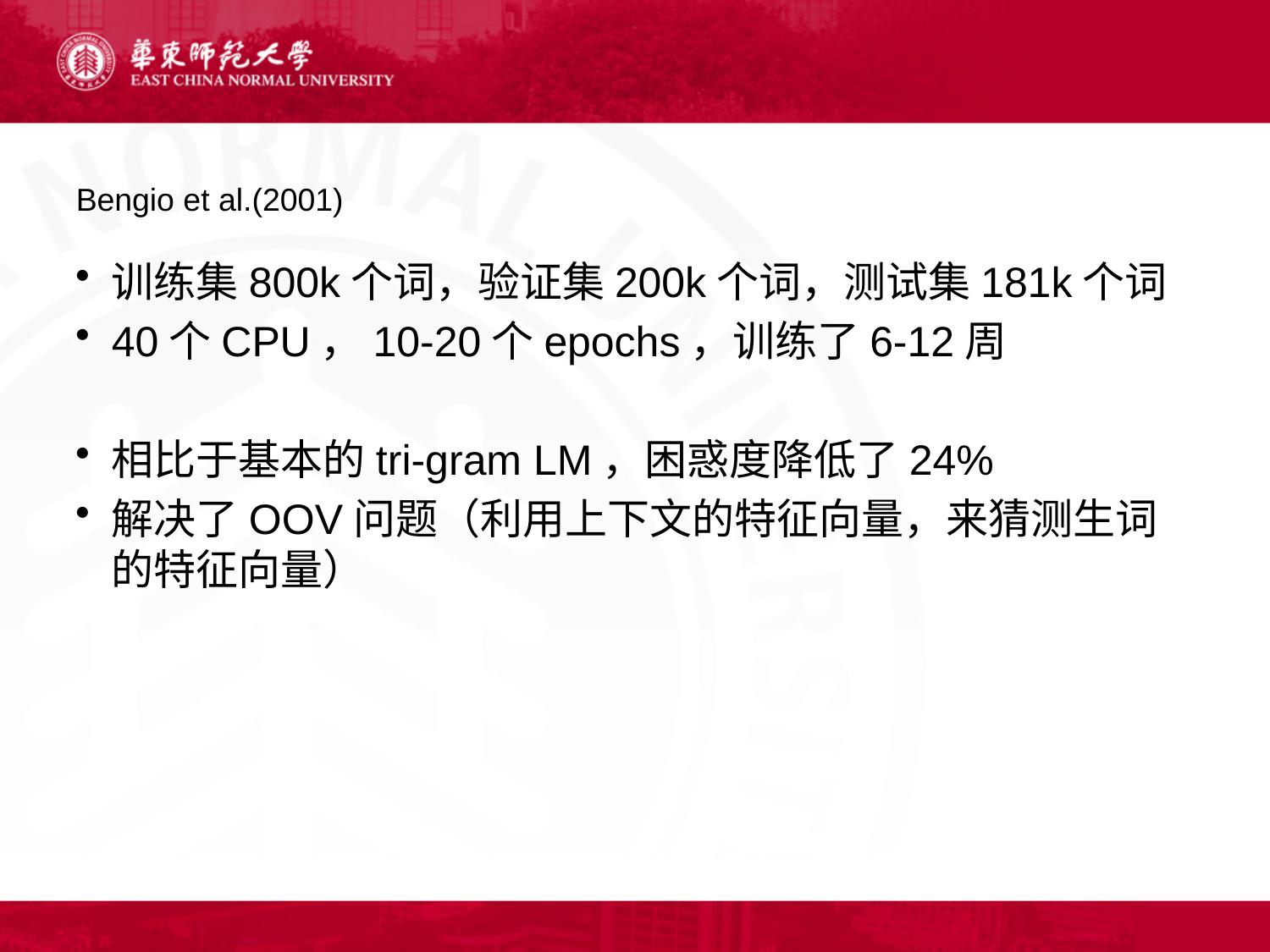

Bengio et al.(2001)
训练集800k个词，验证集200k个词，测试集181k个词
40个CPU，10-20个epochs，训练了6-12周

相比于基本的tri-gram LM，困惑度降低了24%
解决了OOV问题（利用上下文的特征向量，来猜测生词的特征向量）